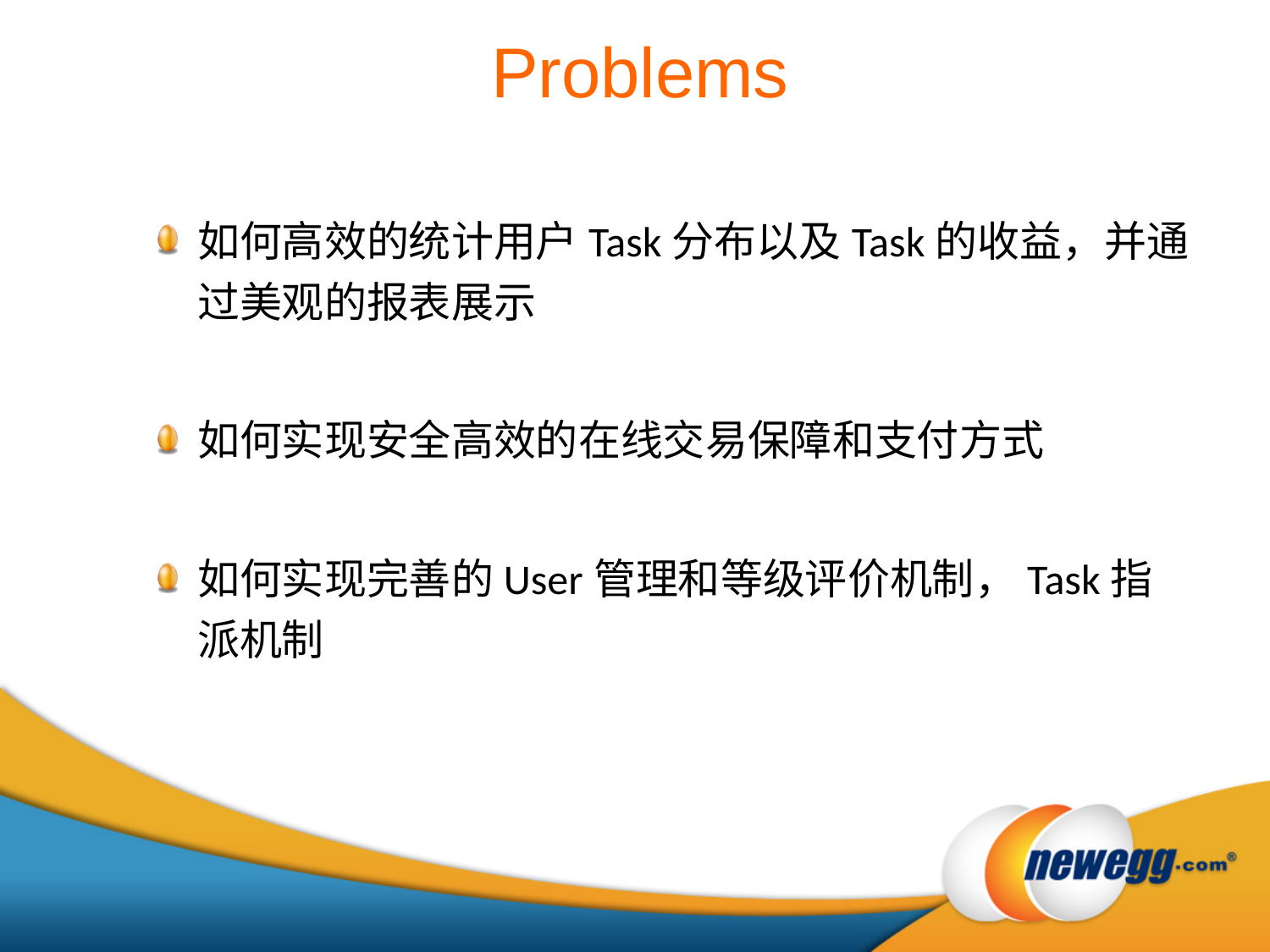

Problems

如何高效的统计用户Task分布以及Task的收益，并通过美观的报表展示

如何实现安全高效的在线交易保障和支付方式

如何实现完善的User管理和等级评价机制，Task指派机制